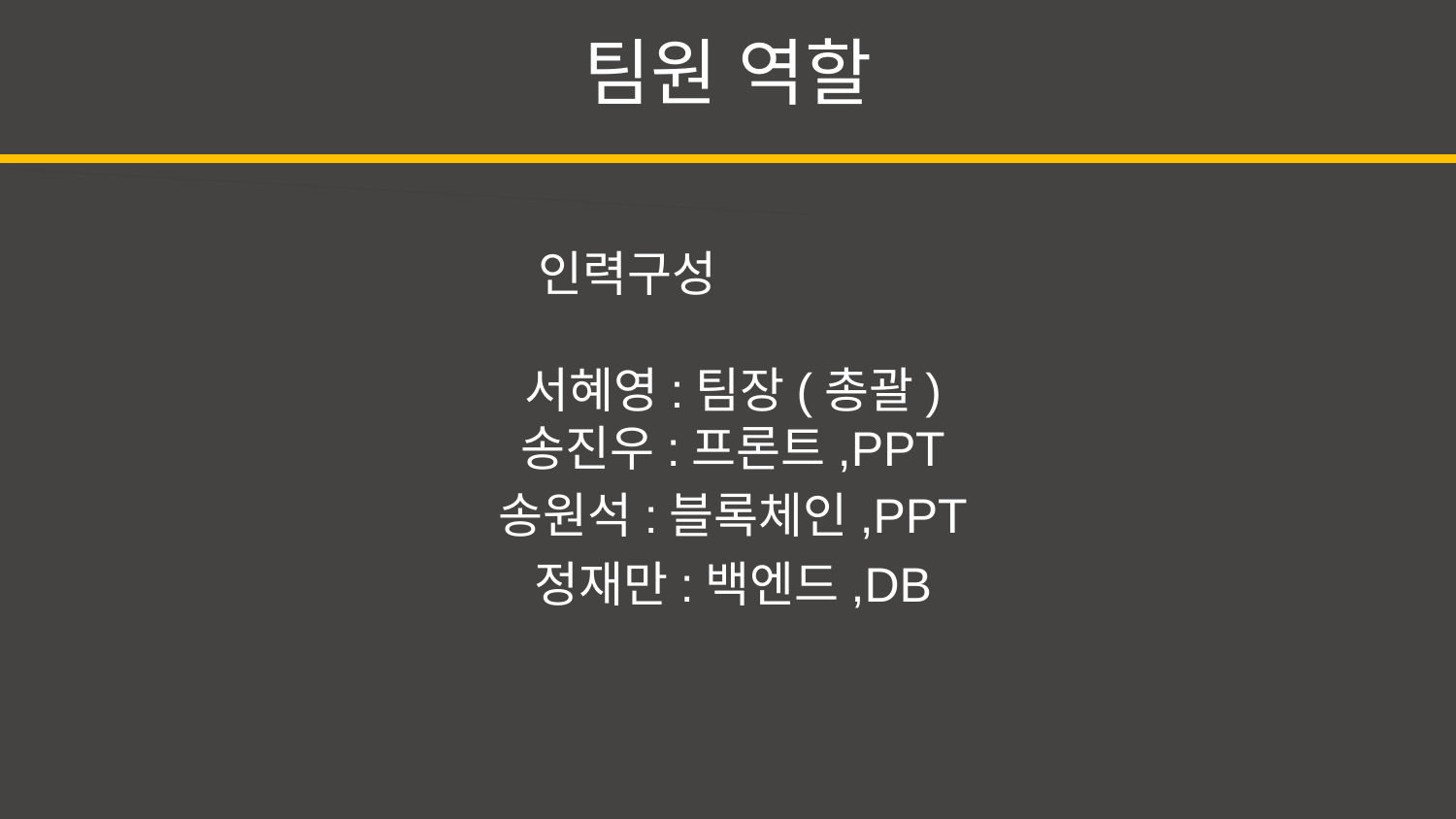

팀원 역할

          인력구성

서혜영:팀장(총괄)
송진우:프론트,PPT
송원석:블록체인,PPT
정재만:백엔드,DB